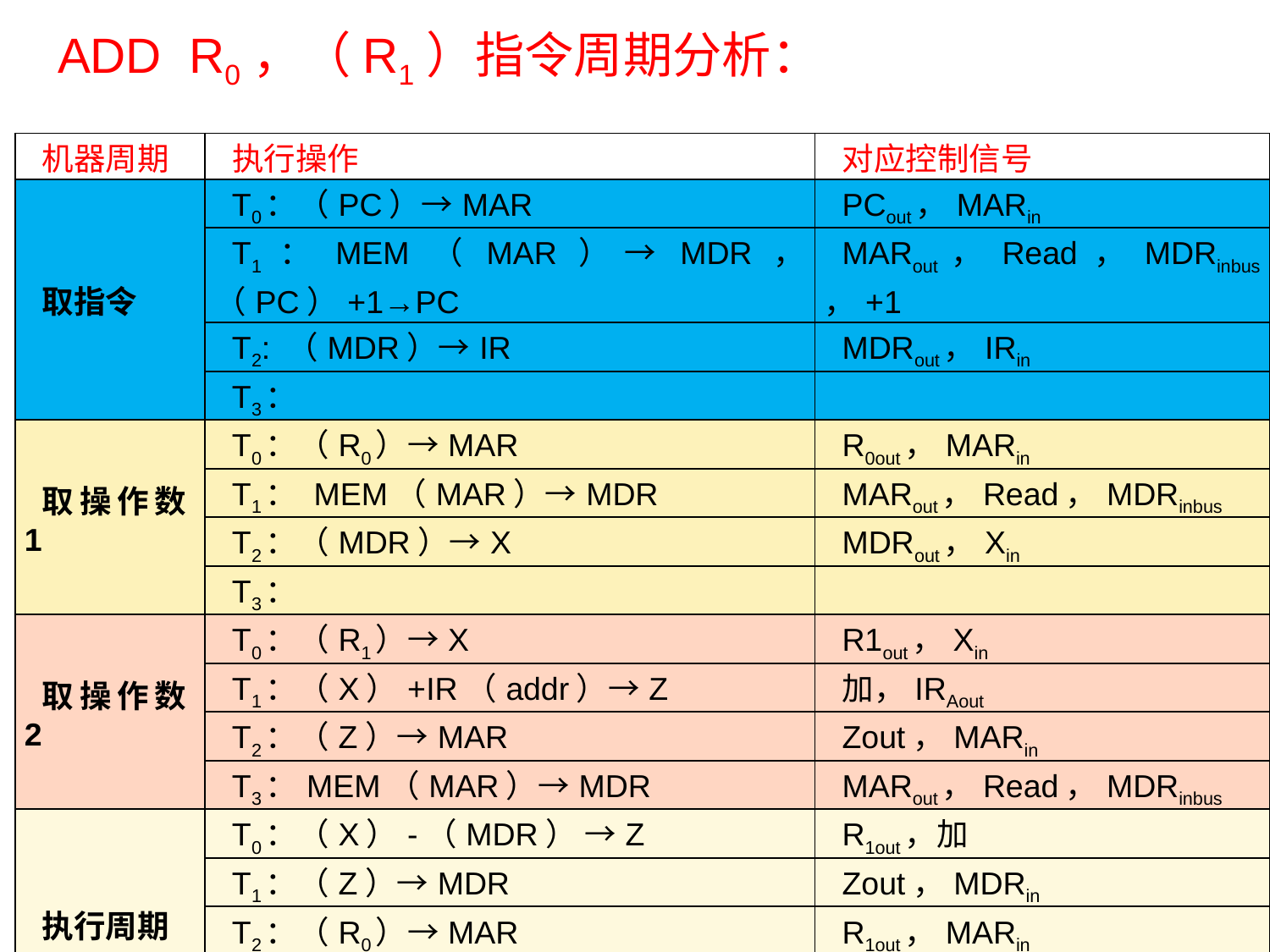

# ADD  R0，（R1）指令周期分析：
| 机器周期 | 执行操作 | 对应控制信号 |
| --- | --- | --- |
| 取指令 | T0：（PC）→MAR | PCout，MARin |
|  | T1：MEM（MAR）→MDR，（PC）+1→PC | MARout，Read，MDRinbus ，+1 |
|  | T2: （MDR）→IR | MDRout，IRin |
|  | T3： |  |
| 取操作数1 | T0：（R0）→MAR | R0out，MARin |
|  | T1： MEM（MAR）→MDR | MARout，Read，MDRinbus |
|  | T2：（MDR）→X | MDRout，Xin |
|  | T3： |  |
| 取操作数2 | T0：（R1）→X | R1out，Xin |
|  | T1：（X）+IR（addr）→Z | 加，IRAout |
|  | T2：（Z）→MAR | Zout，MARin |
|  | T3：MEM（MAR）→MDR | MARout，Read，MDRinbus |
| 执行周期 | T0：（X）-（MDR） →Z | R1out，加 |
|  | T1：（Z）→MDR | Zout，MDRin |
|  | T2：（R0）→MAR | R1out，MARin |
|  | T3：MDR写入MEM(MAR) | MARout，Write ，MDRoutbus |